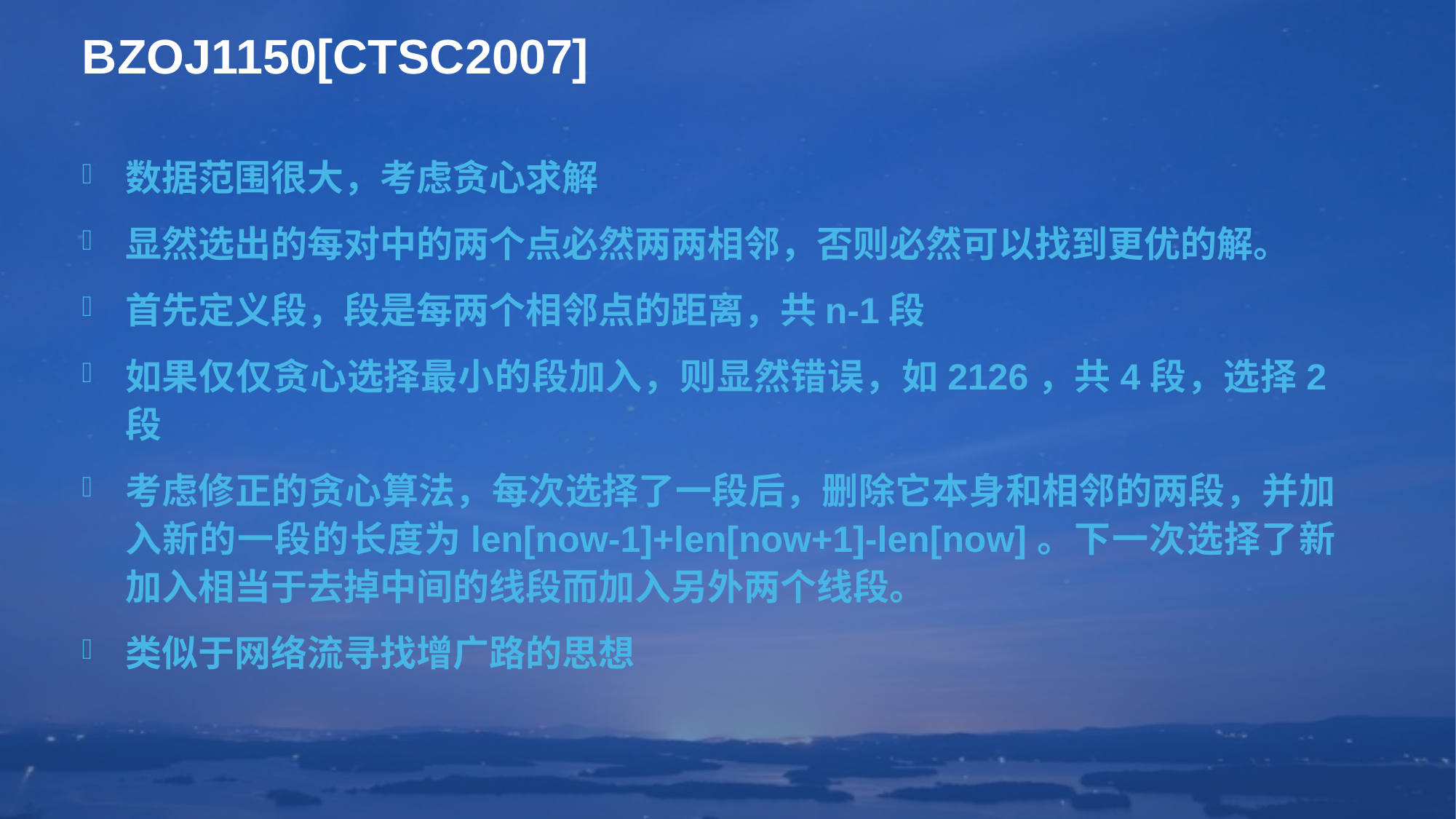

# BZOJ1150[CTSC2007]
数据范围很大，考虑贪心求解
显然选出的每对中的两个点必然两两相邻，否则必然可以找到更优的解。
首先定义段，段是每两个相邻点的距离，共n-1段
如果仅仅贪心选择最小的段加入，则显然错误，如2126，共4段，选择2段
考虑修正的贪心算法，每次选择了一段后，删除它本身和相邻的两段，并加入新的一段的长度为len[now-1]+len[now+1]-len[now]。下一次选择了新加入相当于去掉中间的线段而加入另外两个线段。
类似于网络流寻找增广路的思想